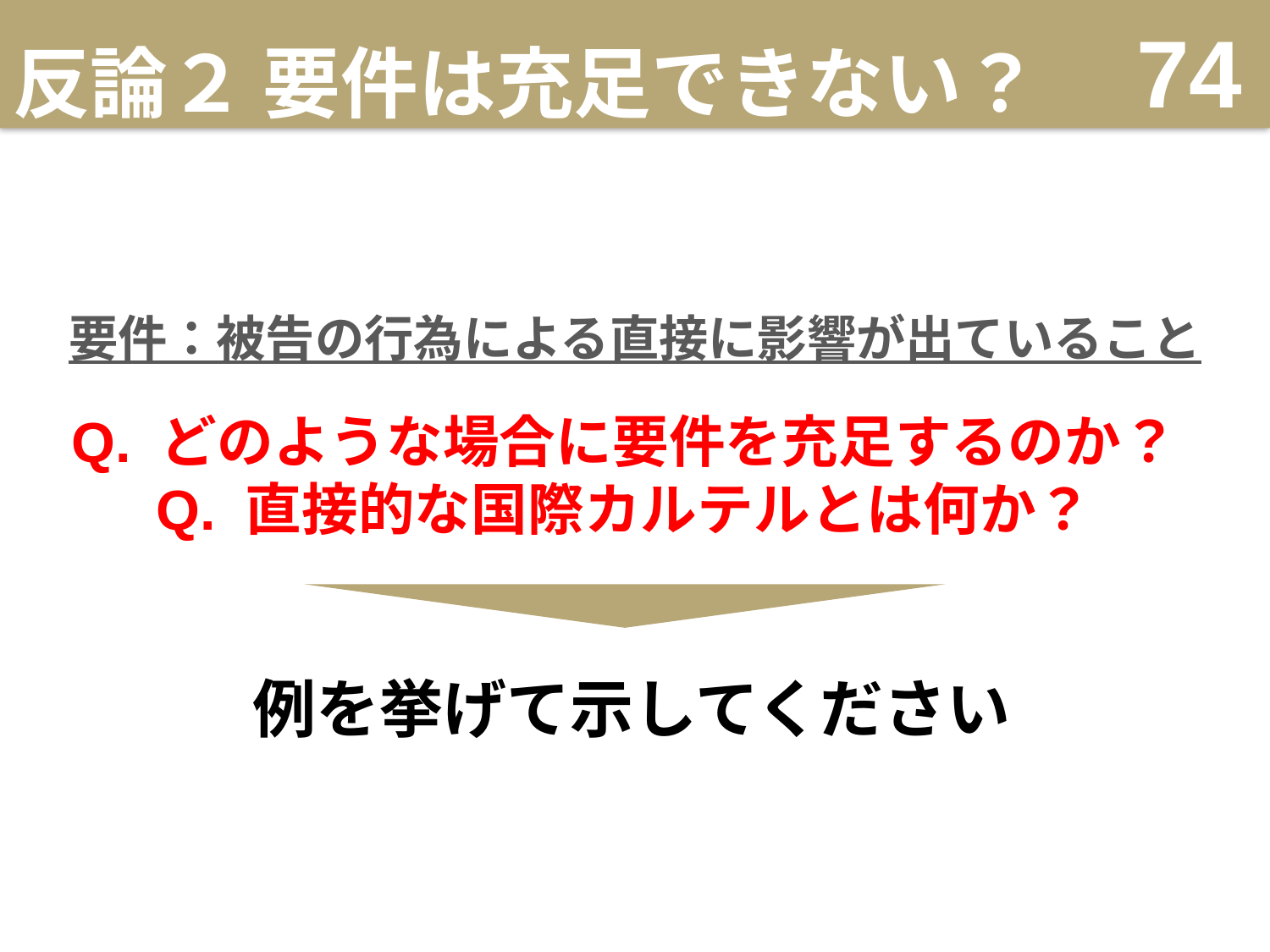

# 反論２ 要件は充足できない？
74
要件：被告の行為による直接に影響が出ていること
Q. どのような場合に要件を充足するのか？
Q. 直接的な国際カルテルとは何か？

例を挙げて示してください